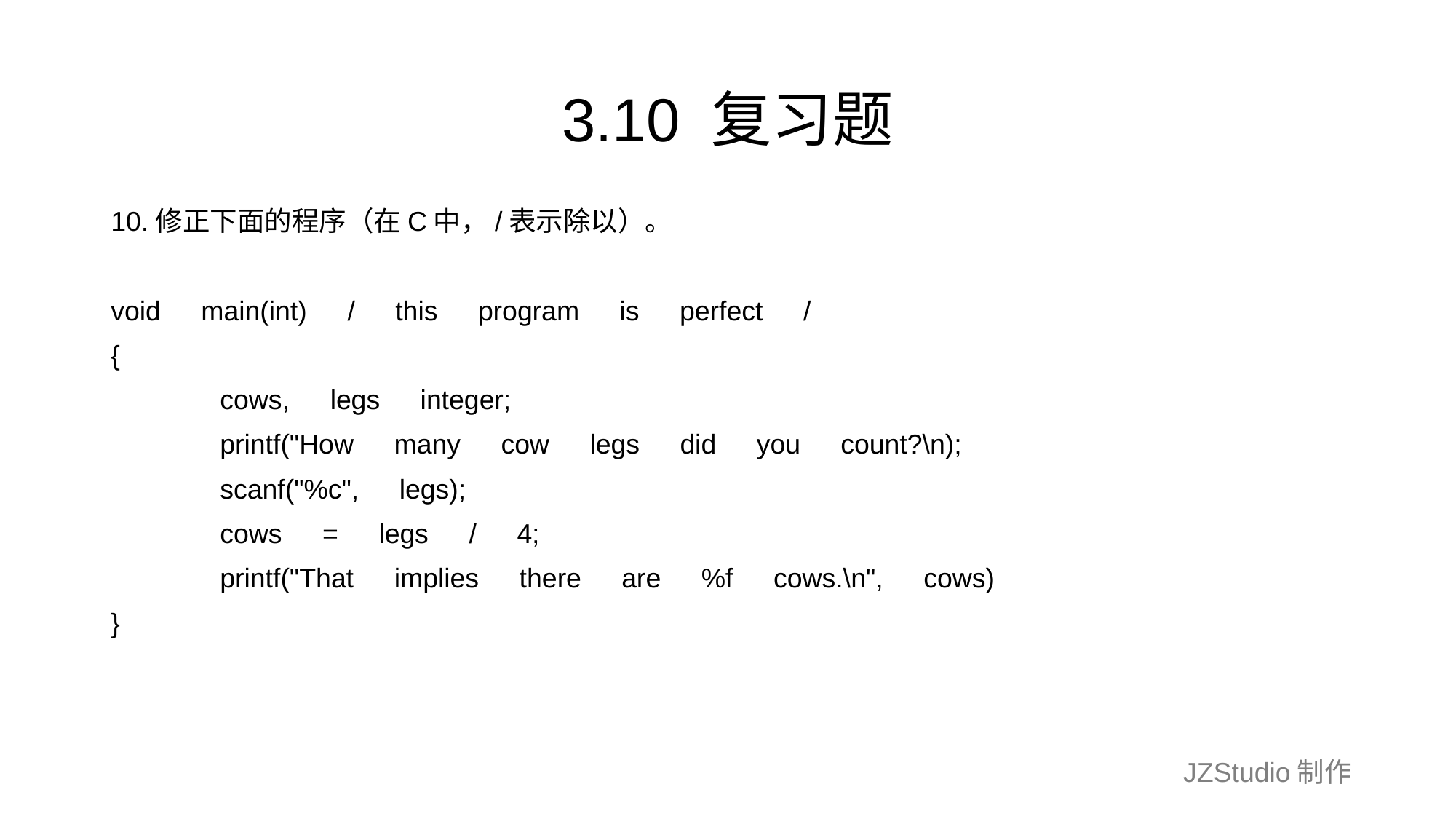

# 3.10 复习题
10.修正下面的程序（在C中，/表示除以）。

void　main(int)　/　this　program　is　perfect　/
{
	cows,　legs　integer;
	printf("How　many　cow　legs　did　you　count?\n);
	scanf("%c",　legs);
	cows　=　legs　/　4;
	printf("That　implies　there　are　%f　cows.\n",　cows)
}